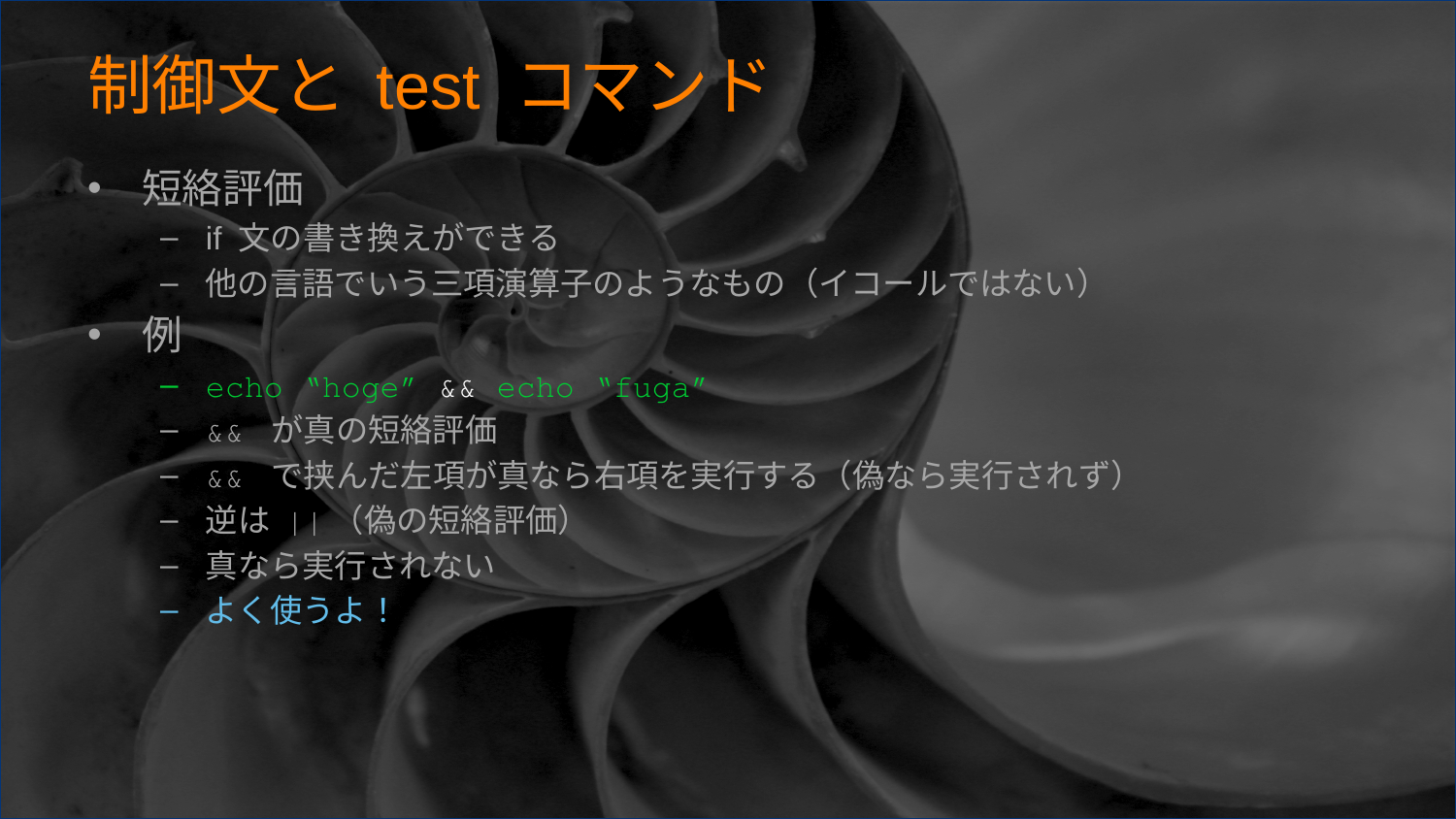

# 制御文と test コマンド
短絡評価
if 文の書き換えができる
他の言語でいう三項演算子のようなもの（イコールではない）
例
echo “hoge” && echo “fuga”
&& が真の短絡評価
&& で挟んだ左項が真なら右項を実行する（偽なら実行されず）
逆は ||（偽の短絡評価）
真なら実行されない
よく使うよ！